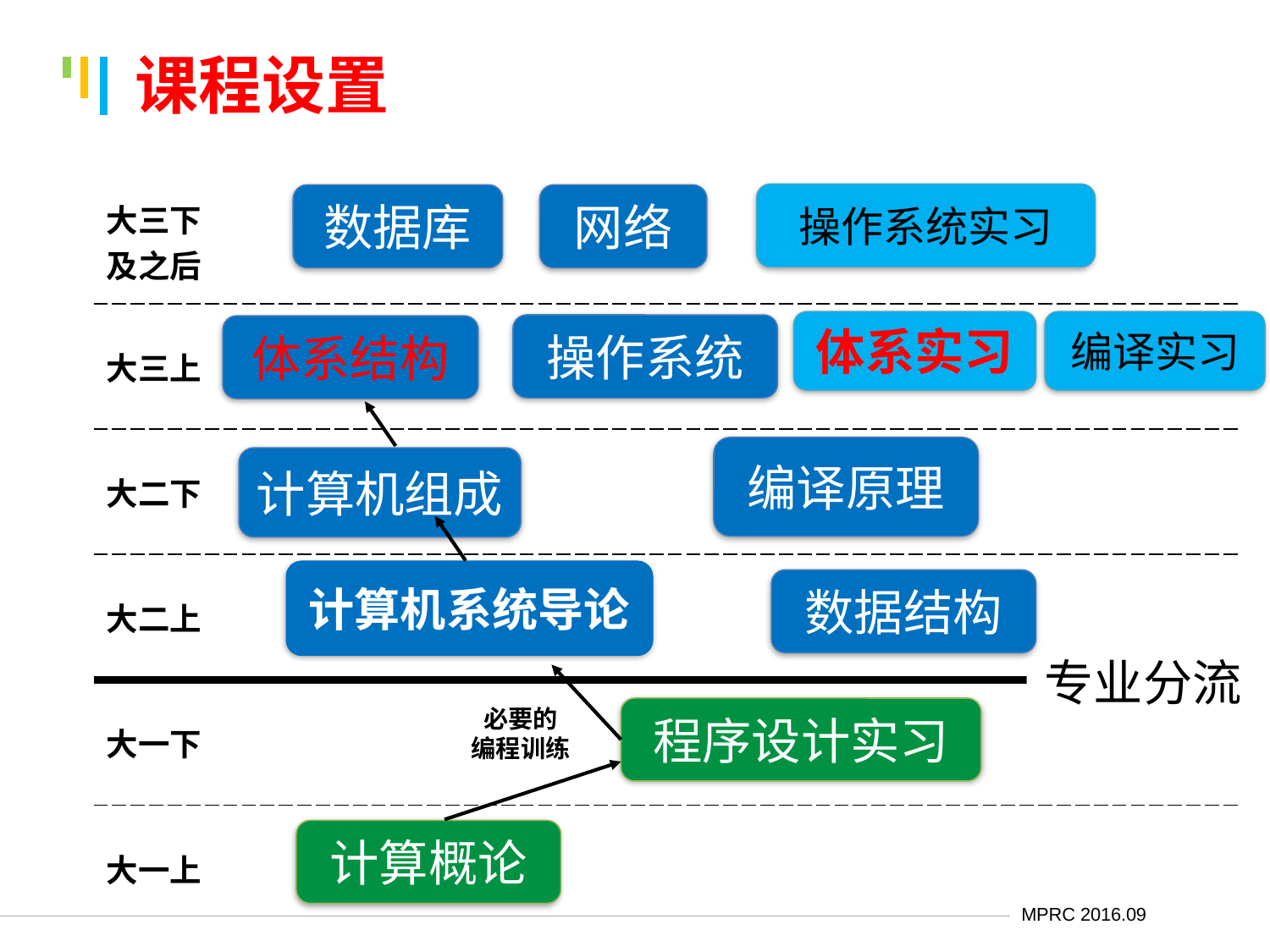

# 课程设置
| 大三下及之后 |  |
| --- | --- |
| 大三上 |  |
| 大二下 |  |
| 大二上 |  |
| 大一下 |  |
| 大一上 |  |
操作系统实习
数据库
网络
体系实习
编译实习
操作系统
体系结构

编译原理
计算机组成

计算机系统导论
数据结构
专业分流

必要的
编程训练
程序设计实习

计算概论